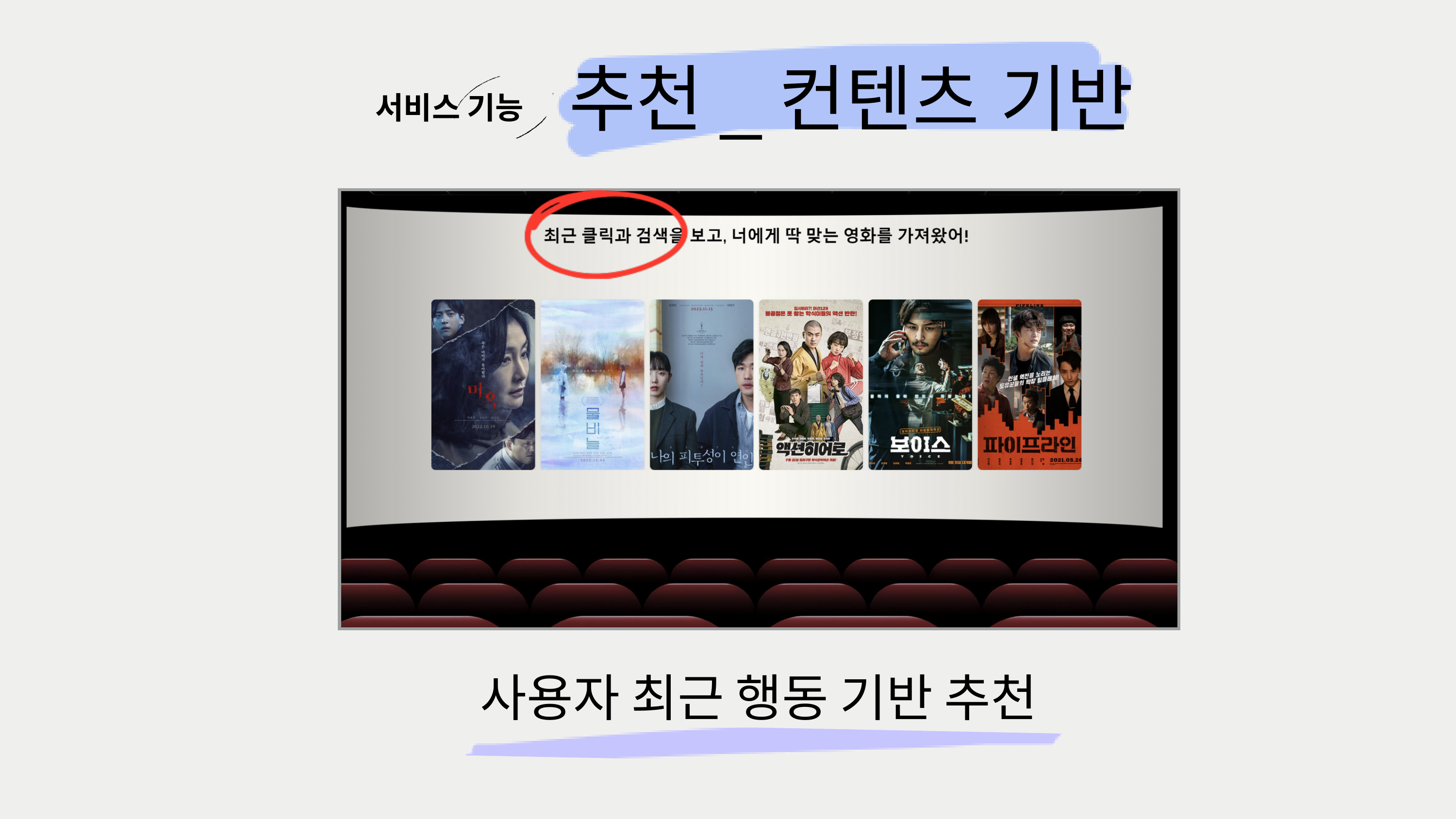

추천_컨텐츠 기반

서비스 기능

사용자 최근 행동 기반 추천